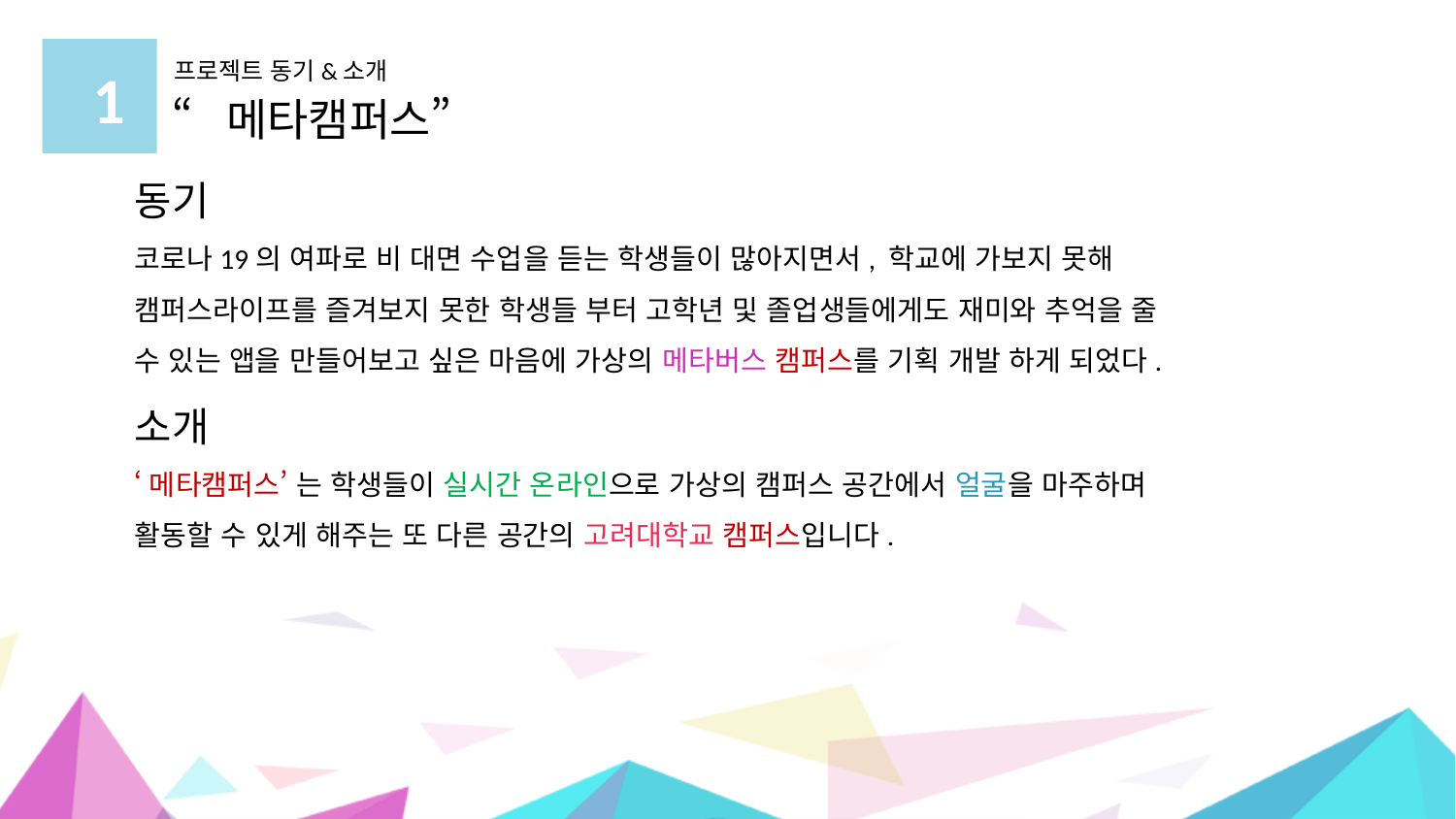

프로젝트 동기&소개
“메타캠퍼스”
1
동기
코로나19의 여파로 비 대면 수업을 듣는 학생들이 많아지면서, 학교에 가보지 못해 캠퍼스라이프를 즐겨보지 못한 학생들 부터 고학년 및 졸업생들에게도 재미와 추억을 줄 수 있는 앱을 만들어보고 싶은 마음에 가상의 메타버스 캠퍼스를 기획 개발 하게 되었다.
소개
‘메타캠퍼스’ 는 학생들이 실시간 온라인으로 가상의 캠퍼스 공간에서 얼굴을 마주하며 활동할 수 있게 해주는 또 다른 공간의 고려대학교 캠퍼스입니다.